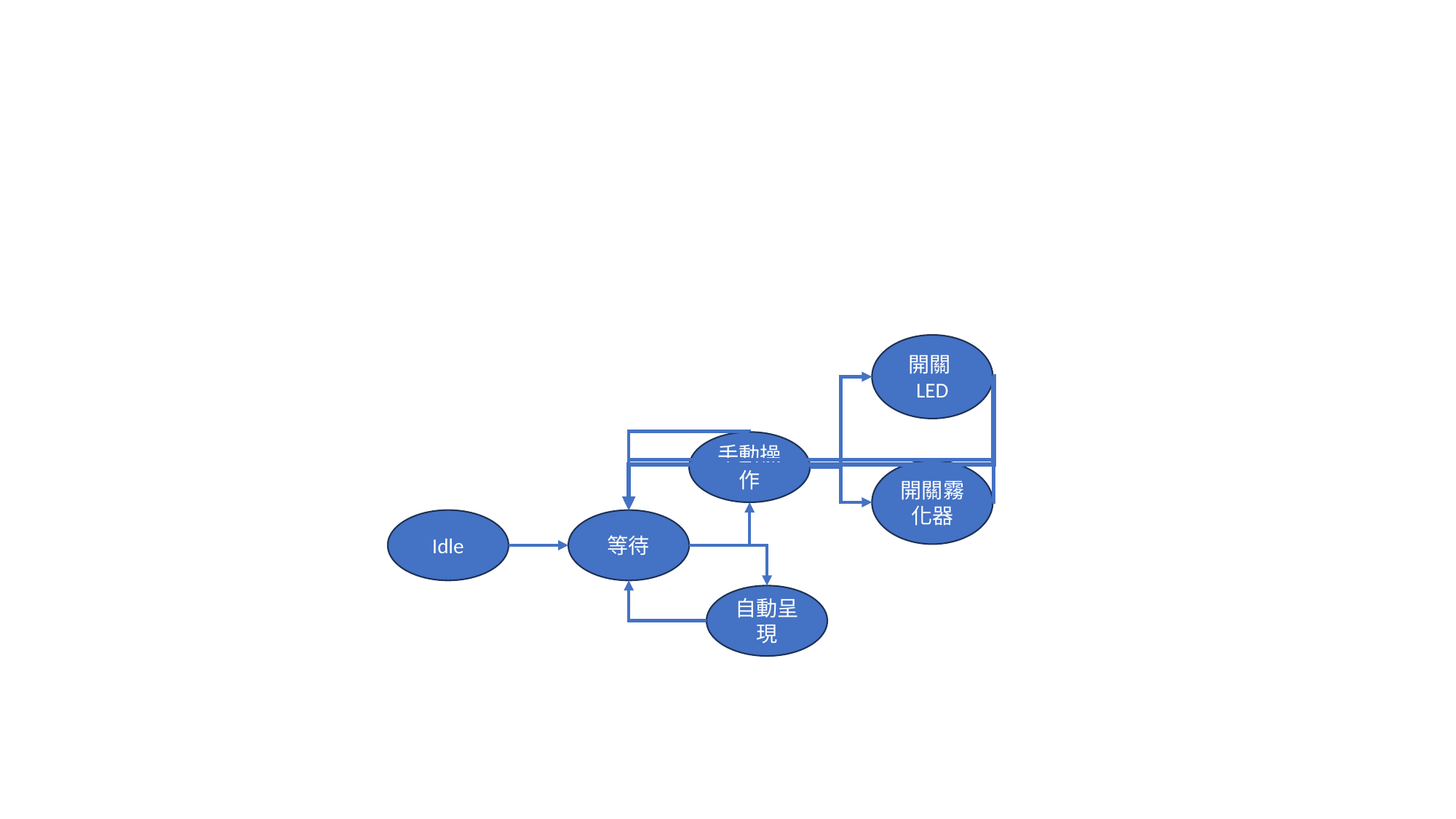

#
開關LED
手動操作
開關霧化器
Idle
等待
自動呈現